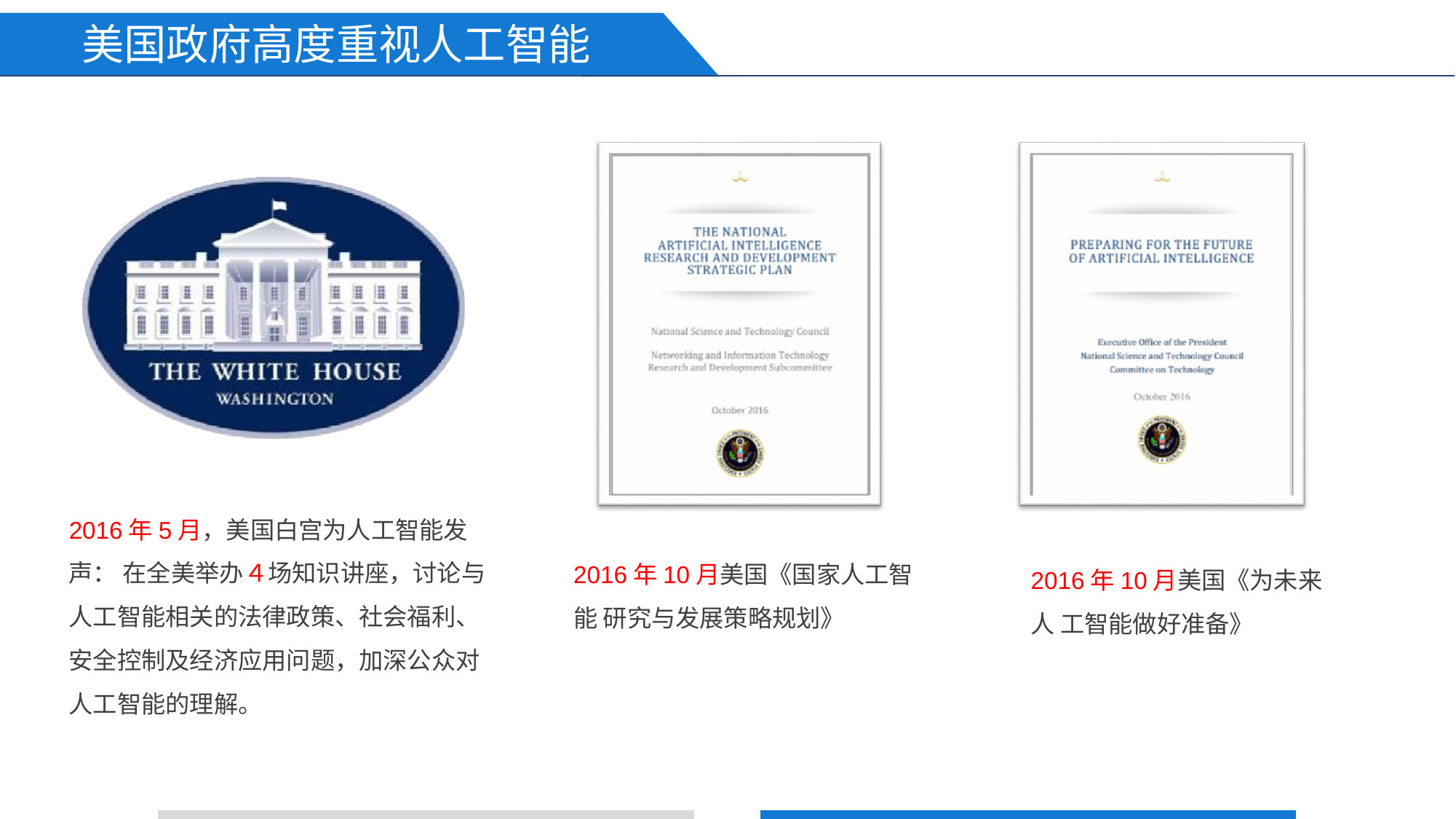

# 美国政府高度重视人工智能

2016年5月，美国白宫为人工智能发声： 在全美举办４场知识讲座，讨论与人工智能相关的法律政策、社会福利、安全控制及经济应用问题，加深公众对人工智能的理解。
2016年10月美国《国家人工智能 研究与发展策略规划》
2016年10月美国《为未来人 工智能做好准备》